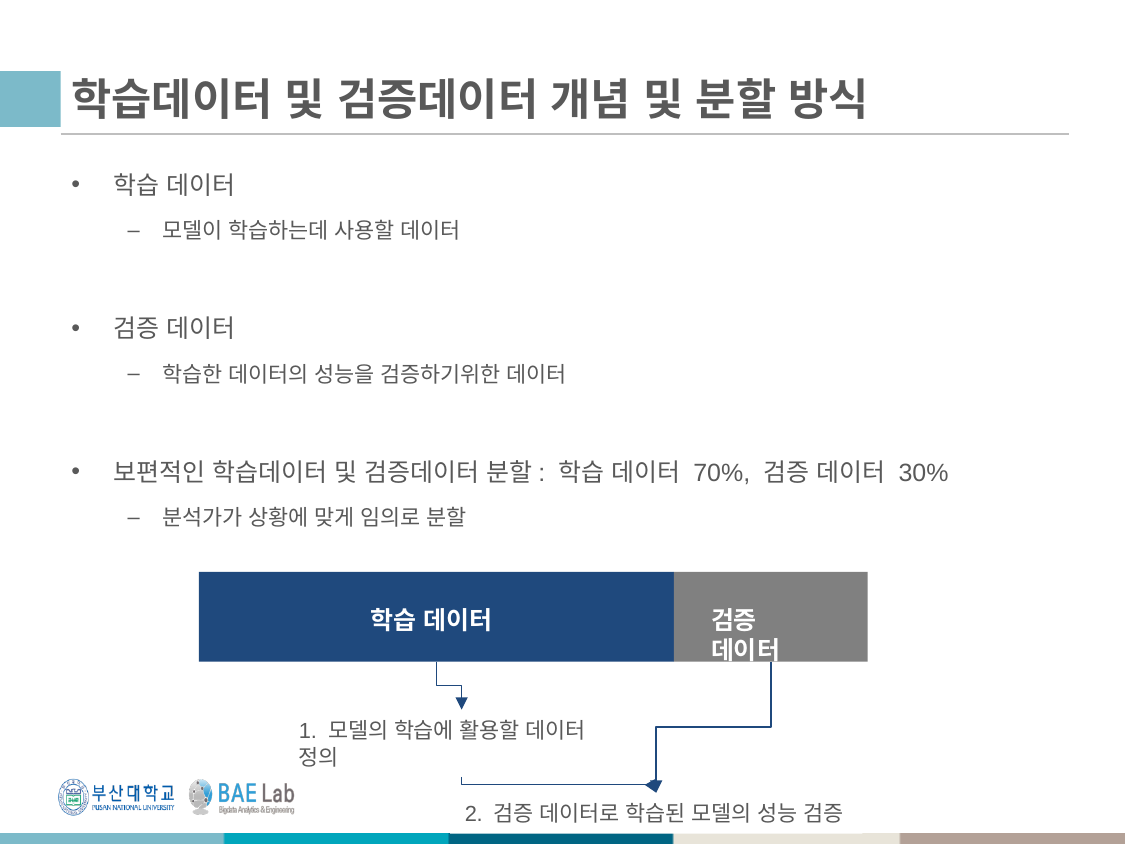

# 학습데이터 및 검증데이터 개념 및 분할 방식
학습 데이터
모델이 학습하는데 사용할 데이터

검증 데이터
학습한 데이터의 성능을 검증하기위한 데이터

보편적인 학습데이터 및 검증데이터 분할: 학습 데이터 70%, 검증 데이터 30%
분석가가 상황에 맞게 임의로 분할

학습 데이터
검증 데이터
1. 모델의 학습에 활용할 데이터 정의
2. 검증 데이터로 학습된 모델의 성능 검증